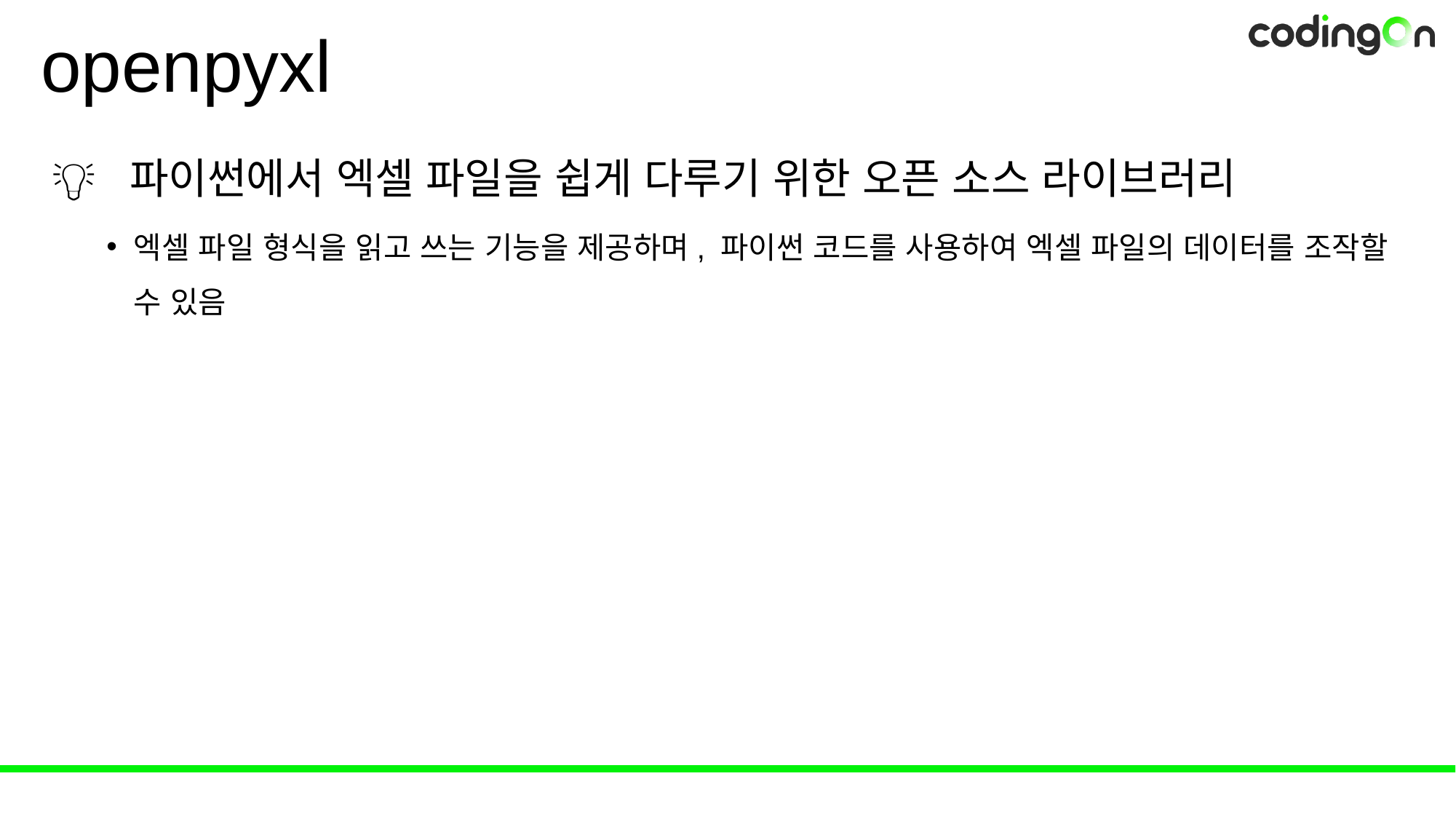

# openpyxl
💡  파이썬에서 엑셀 파일을 쉽게 다루기 위한 오픈 소스 라이브러리
엑셀 파일 형식을 읽고 쓰는 기능을 제공하며, 파이썬 코드를 사용하여 엑셀 파일의 데이터를 조작할 수 있음